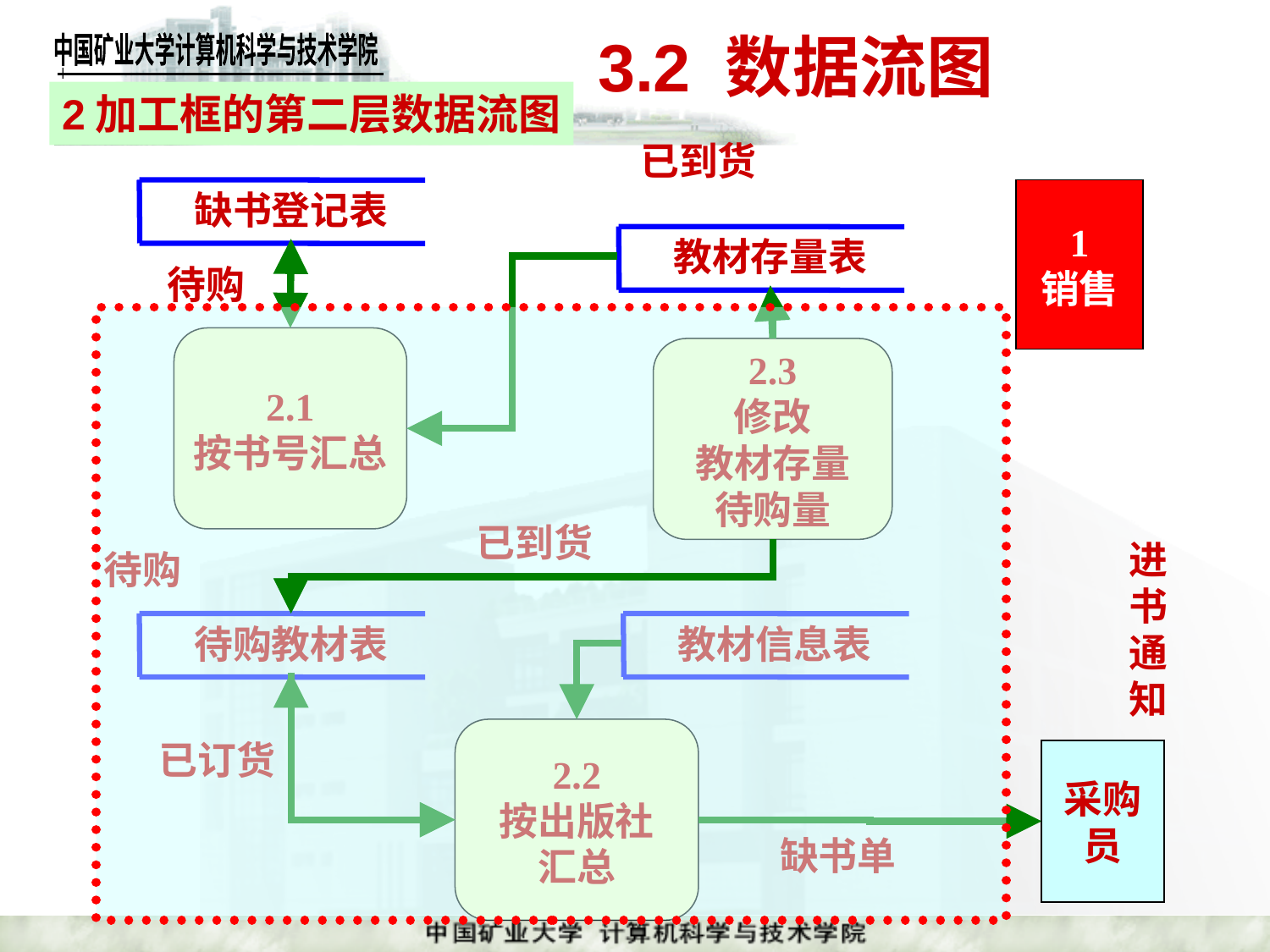

# 3.2 数据流图
2加工框的第二层数据流图
已到货
缺书登记表

1
销售
教材存量表

待购

2.1
按书号汇总
2.3
修改
教材存量
待购量
已到货
进
书
通
知
待购
待购教材表

教材信息表

2.2
按出版社
汇总
已订货
采购
员
缺书单
28